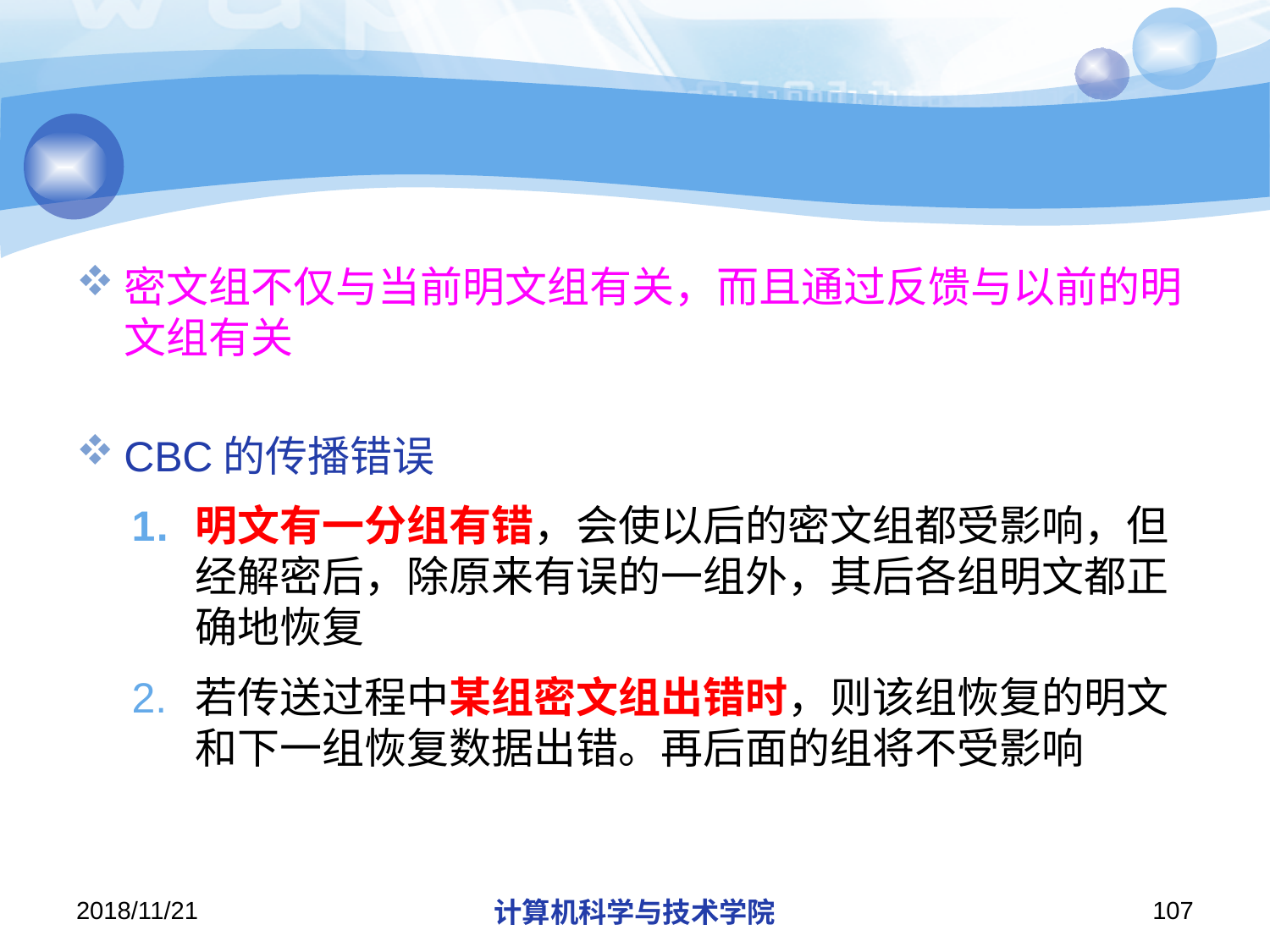

#
密文组不仅与当前明文组有关，而且通过反馈与以前的明文组有关

CBC的传播错误
明文有一分组有错，会使以后的密文组都受影响，但经解密后，除原来有误的一组外，其后各组明文都正确地恢复
若传送过程中某组密文组出错时，则该组恢复的明文和下一组恢复数据出错。再后面的组将不受影响
2018/11/21
计算机科学与技术学院
107